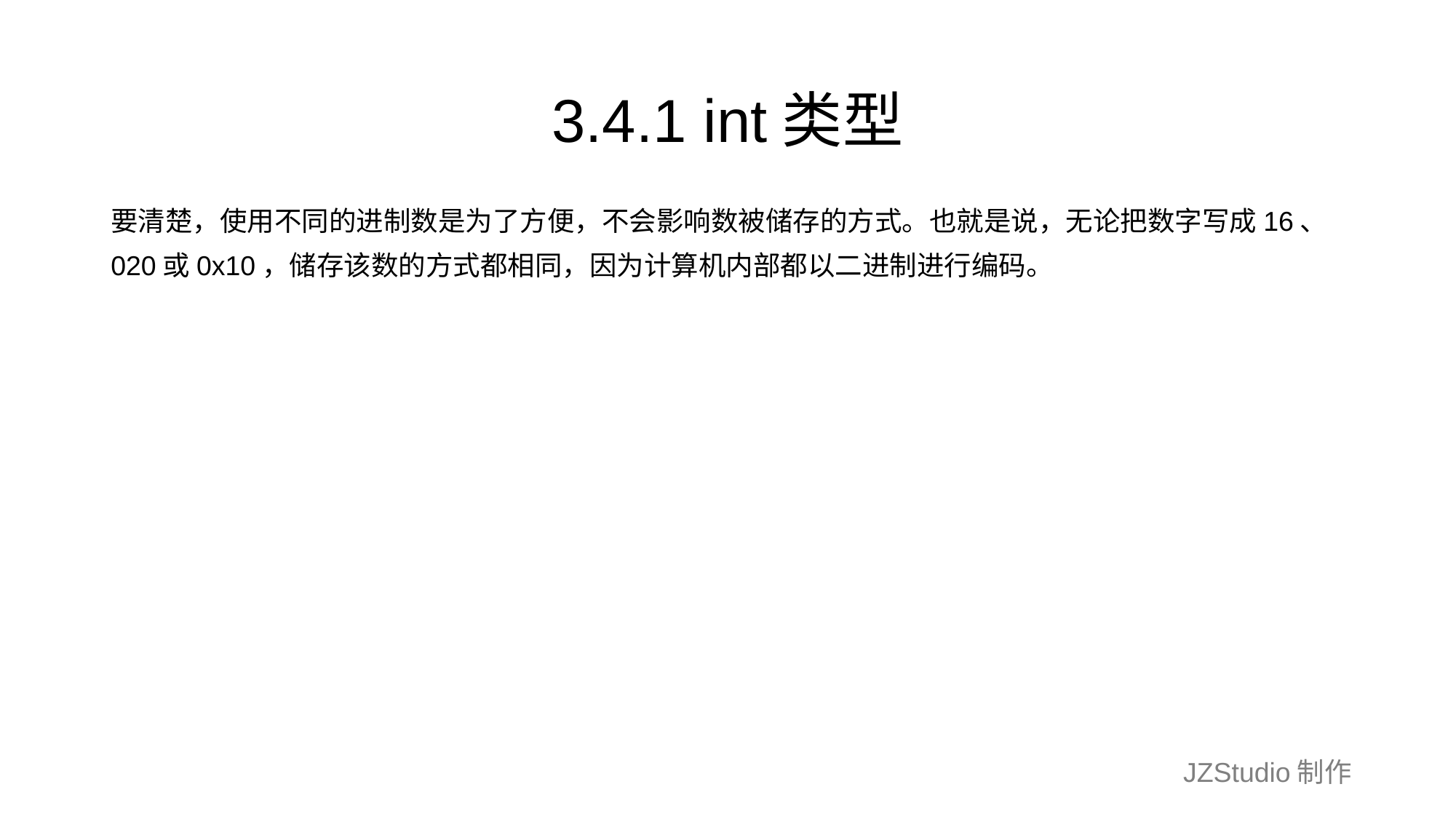

# 3.4.1 int类型
要清楚，使用不同的进制数是为了方便，不会影响数被储存的方式。也就是说，无论把数字写成16、
020或0x10，储存该数的方式都相同，因为计算机内部都以二进制进行编码。